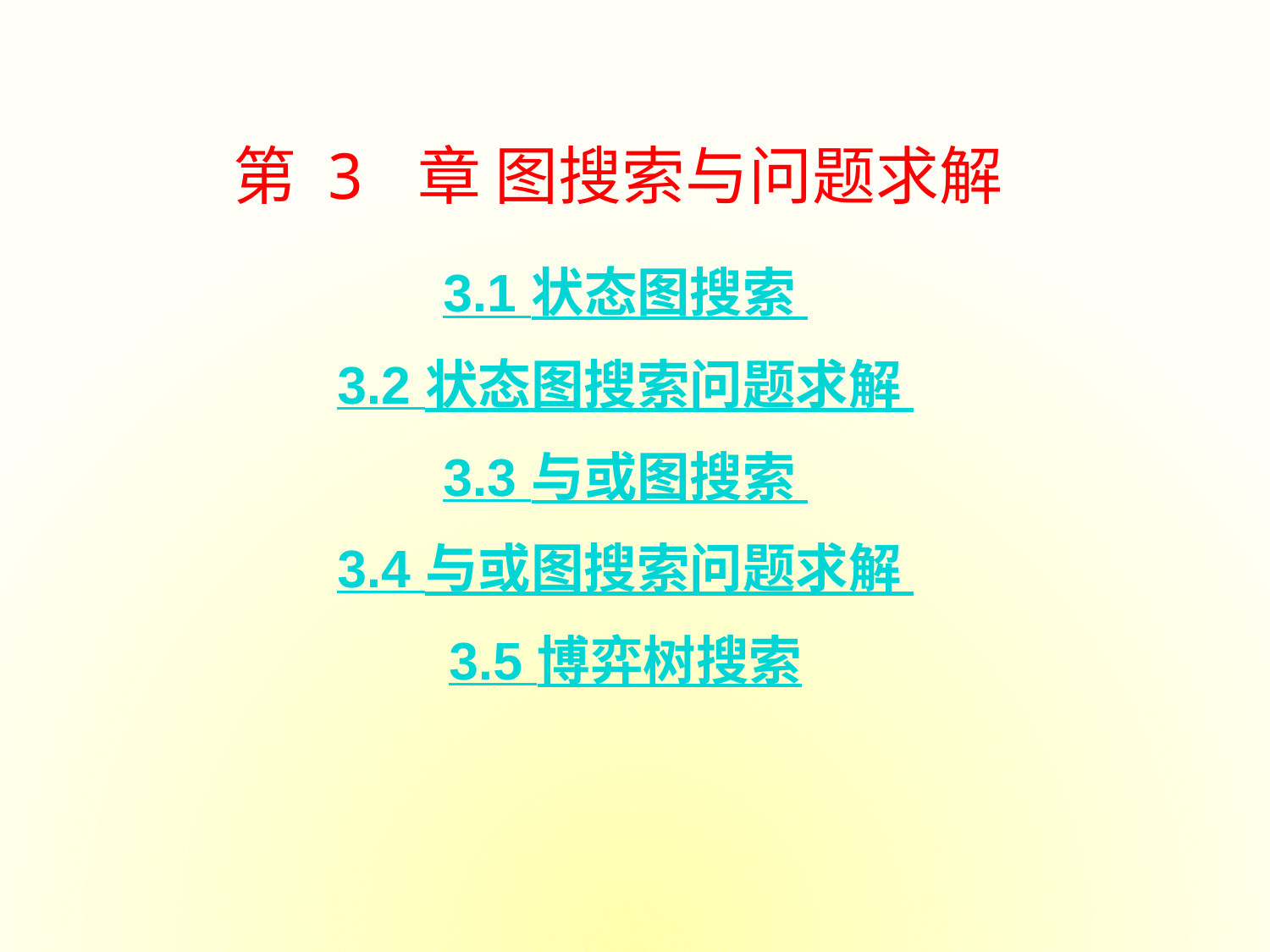

第 3 章 图搜索与问题求解
3.1 状态图搜索
3.2 状态图搜索问题求解
3.3 与或图搜索
3.4 与或图搜索问题求解
3.5 博弈树搜索